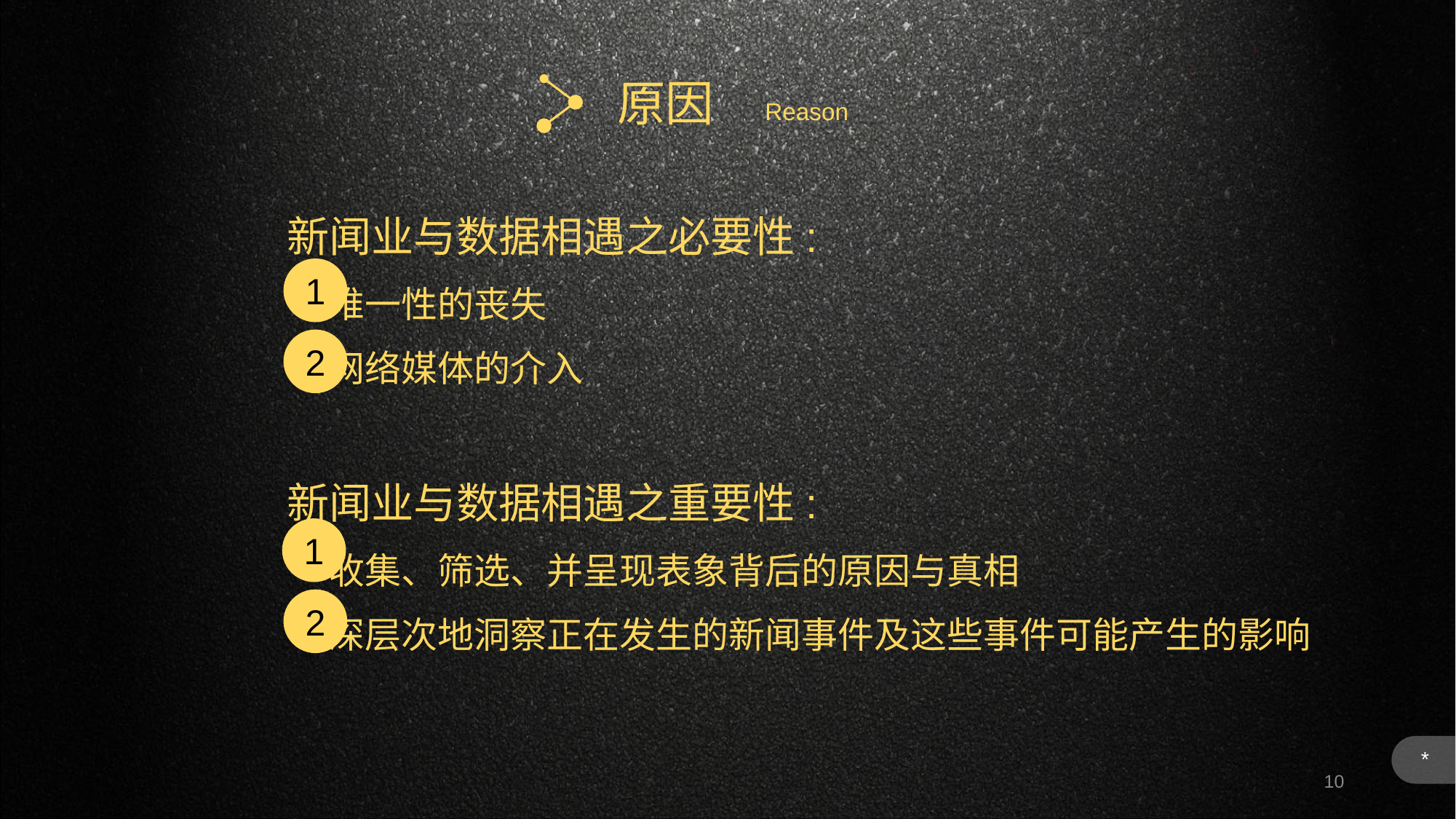

原因

Reason
新闻业与数据相遇之必要性:
    唯一性的丧失
    网络媒体的介入

新闻业与数据相遇之重要性:
    收集、筛选、并呈现表象背后的原因与真相
    深层次地洞察正在发生的新闻事件及这些事件可能产生的影响

1
2
1
2

*
10